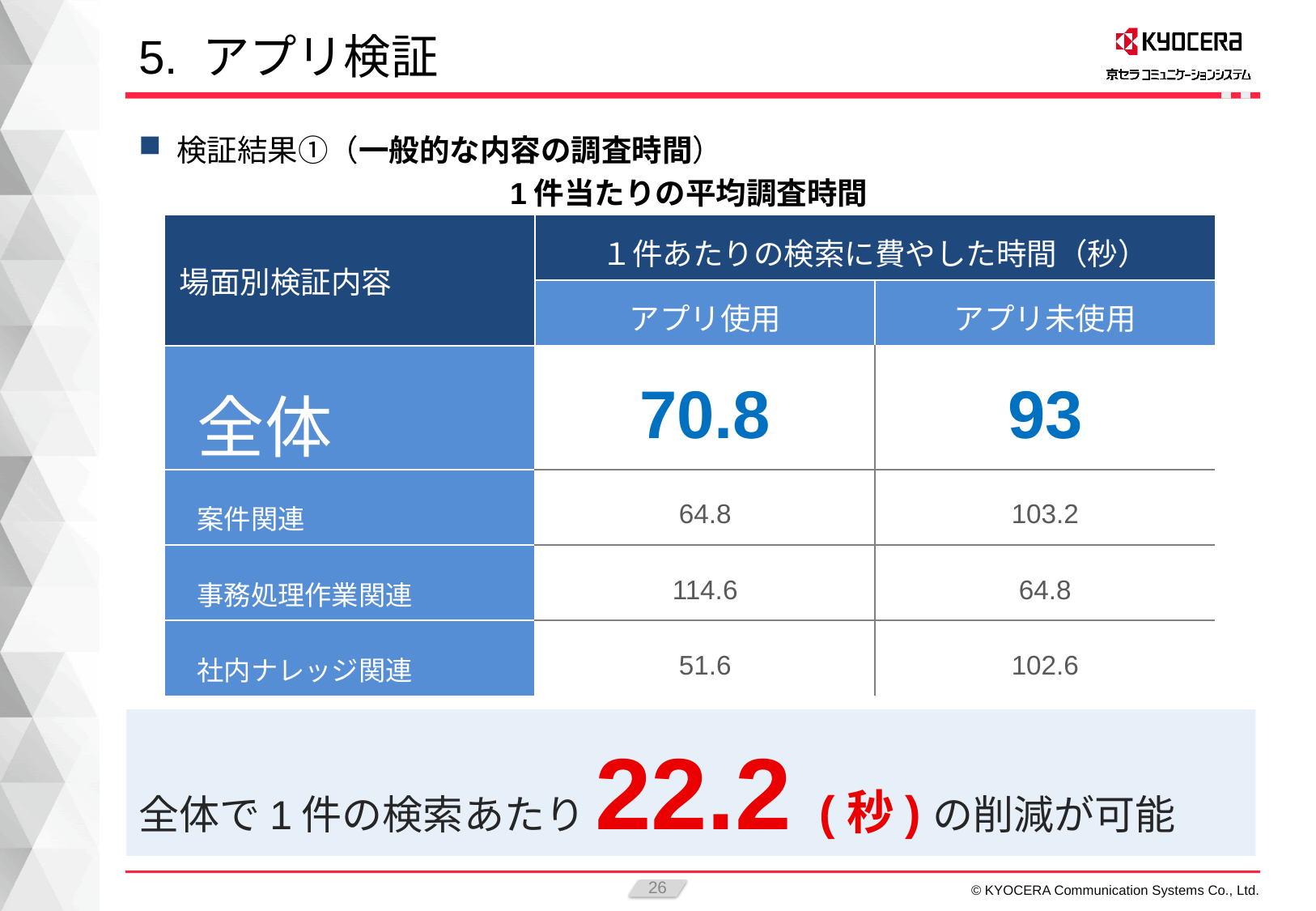

# 5. アプリ検証
検証結果①（一般的な内容の調査時間）
1件当たりの平均調査時間
| 場面別検証内容 | １件あたりの検索に費やした時間（秒） |  |
| --- | --- | --- |
|  | アプリ使用 | アプリ未使用 |
| 全体 | 70.8 | 93 |
| 案件関連 | 64.8 | 103.2 |
| 事務処理作業関連 | 114.6 | 64.8 |
| 社内ナレッジ関連 | 51.6 | 102.6 |
全体で1件の検索あたり22.2 (秒)の削減が可能
26